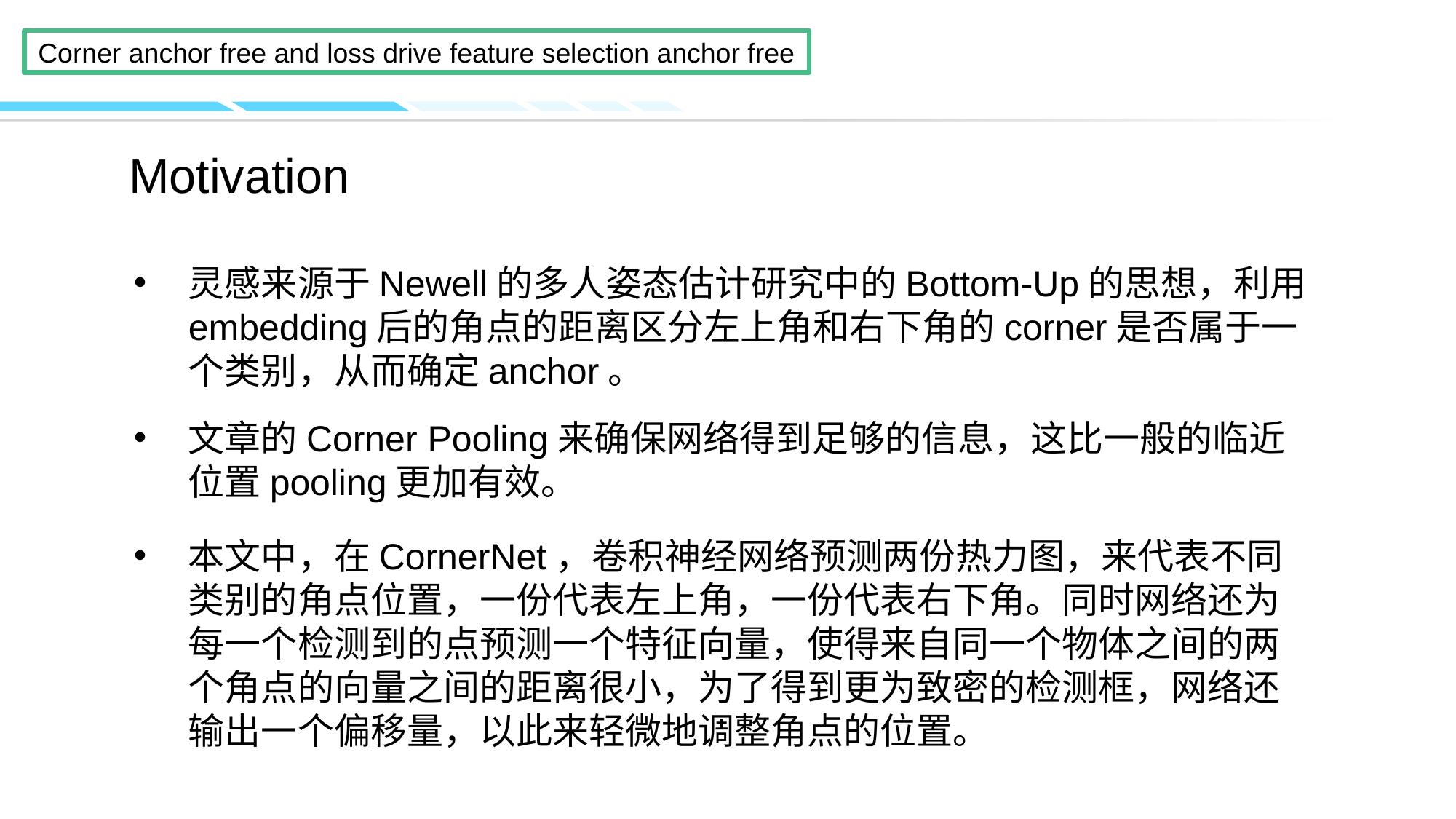

灵感来源于Newell的多人姿态估计研究中的Bottom-Up的思想，利用embedding后的角点的距离区分左上角和右下角的corner是否属于一个类别，从而确定anchor。
文章的Corner Pooling来确保网络得到足够的信息，这比一般的临近位置pooling更加有效。
本文中，在CornerNet，卷积神经网络预测两份热力图，来代表不同类别的角点位置，一份代表左上角，一份代表右下角。同时网络还为每一个检测到的点预测一个特征向量，使得来自同一个物体之间的两个角点的向量之间的距离很小，为了得到更为致密的检测框，网络还输出一个偏移量，以此来轻微地调整角点的位置。